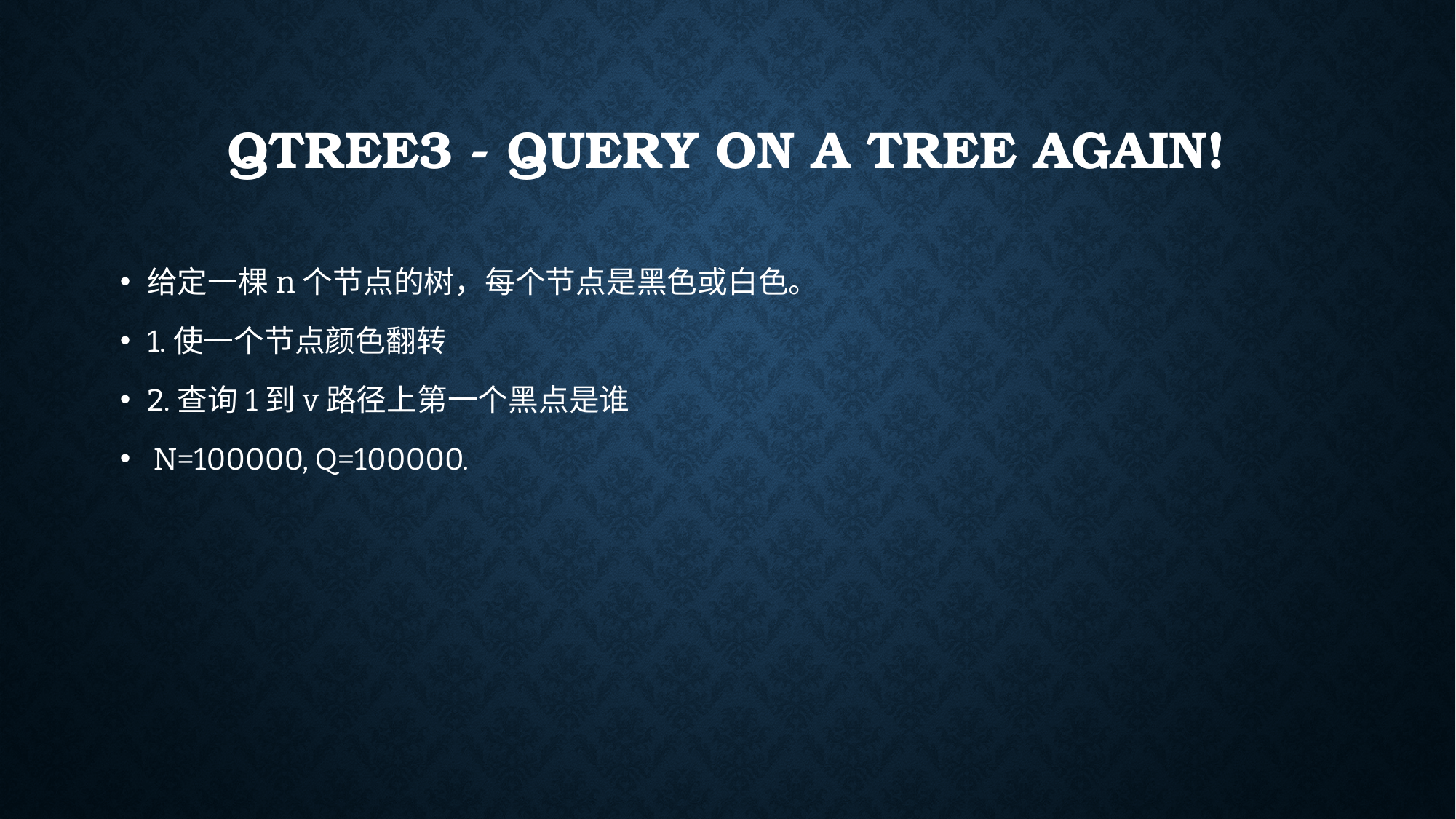

# QTREE3 - Query on a tree again!
给定一棵n个节点的树，每个节点是黑色或白色。
1.使一个节点颜色翻转
2.查询1到v路径上第一个黑点是谁
 N=100000, Q=100000.